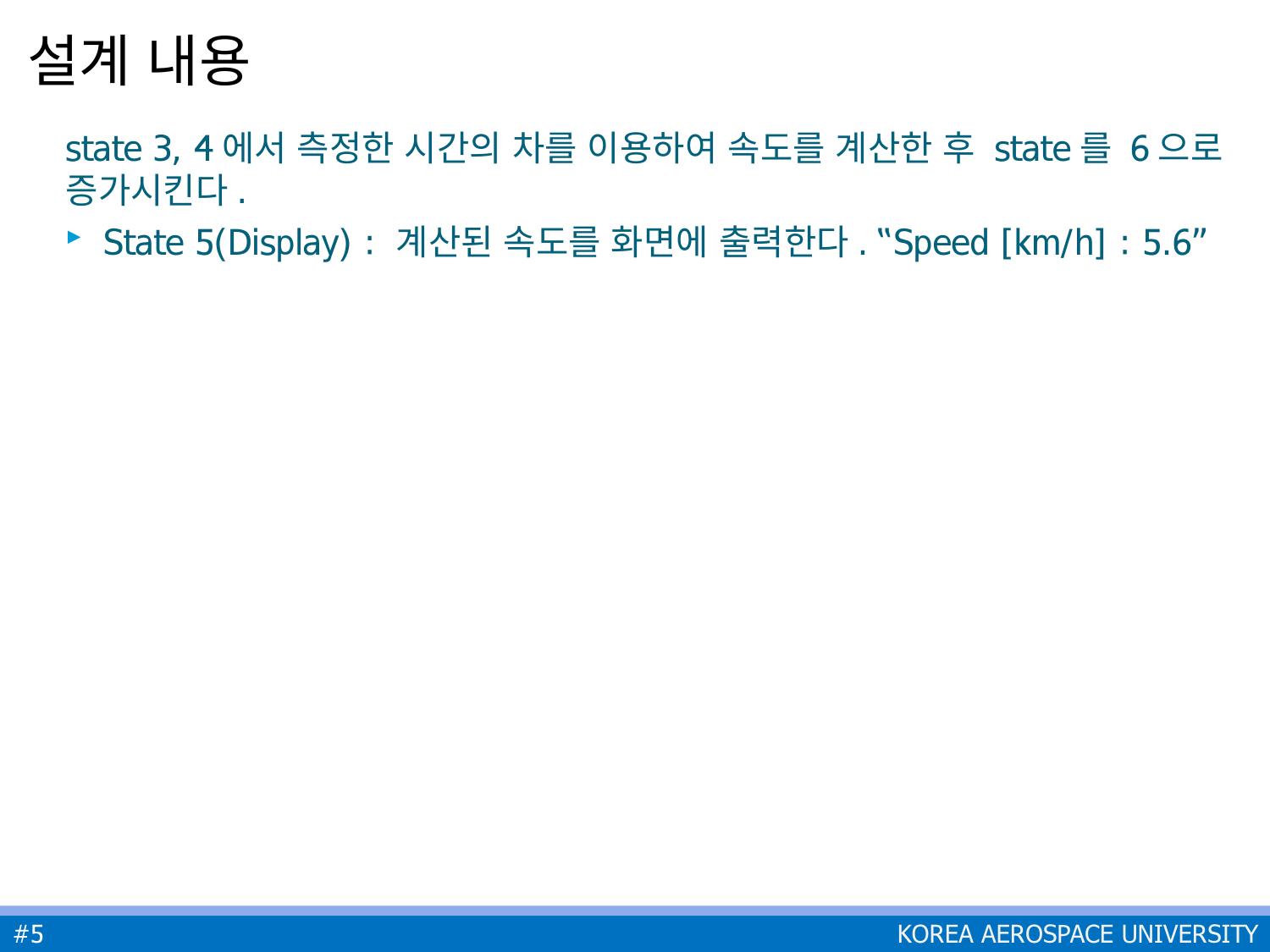

# 설계 내용
state 3, 4에서 측정한 시간의 차를 이용하여 속도를 계산한 후 state를 6으로 증가시킨다.
State 5(Display) : 계산된 속도를 화면에 출력한다. “Speed [km/h] : 5.6”
#5